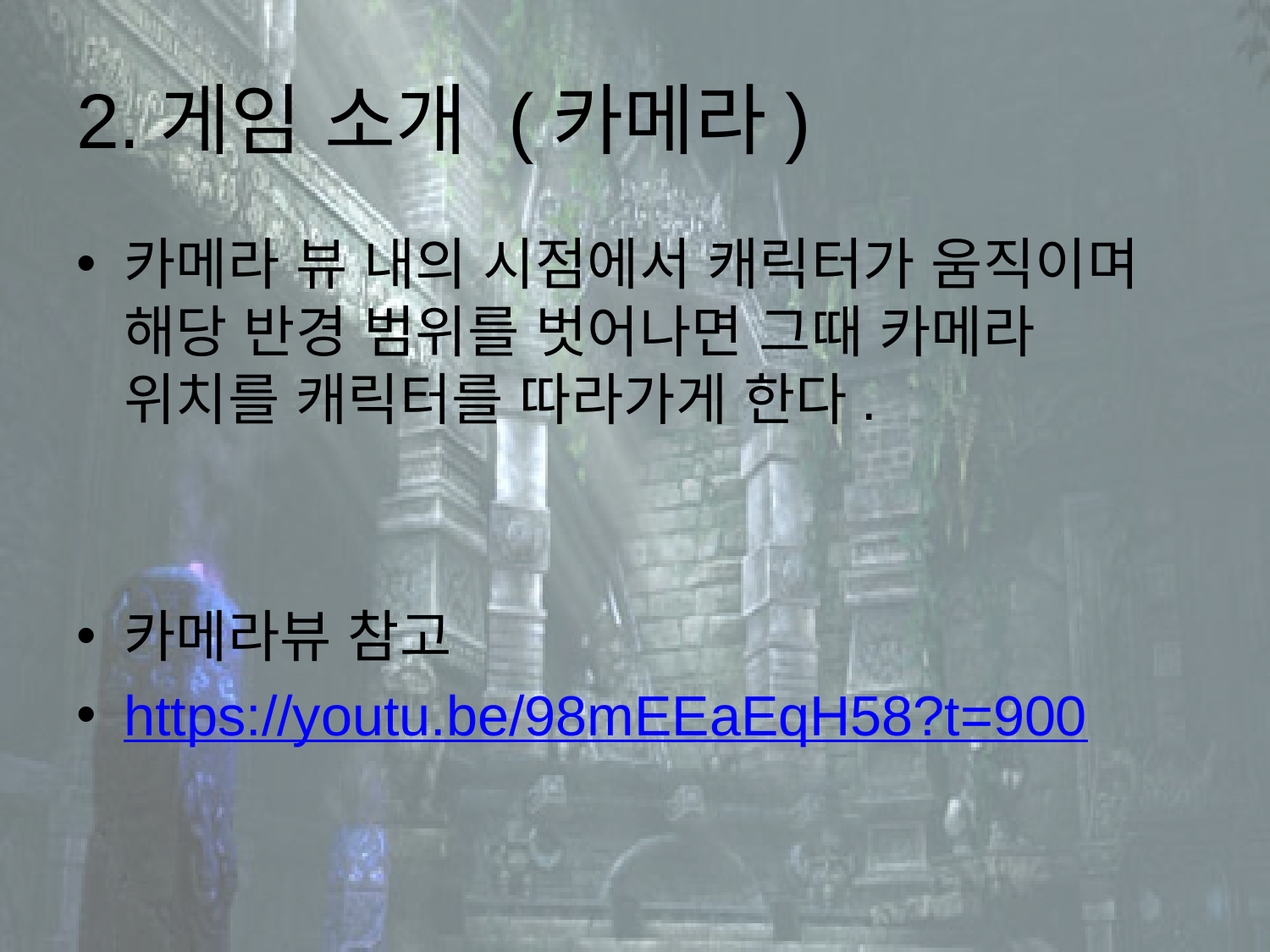

# 2.게임 소개 (카메라)
카메라 뷰 내의 시점에서 캐릭터가 움직이며 해당 반경 범위를 벗어나면 그때 카메라 위치를 캐릭터를 따라가게 한다.

카메라뷰 참고
https://youtu.be/98mEEaEqH58?t=900